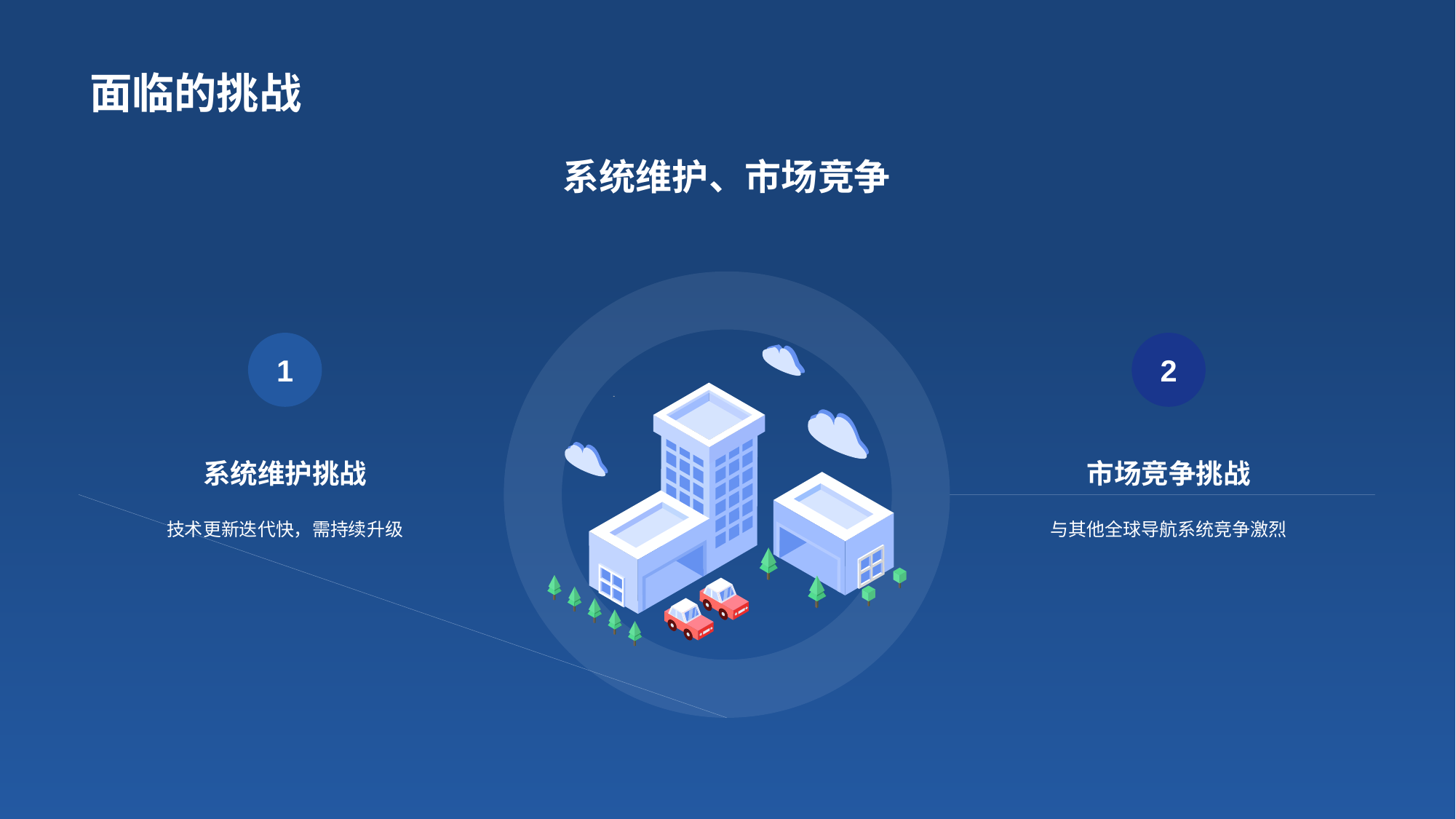

# 面临的挑战
系统维护、市场竞争

1
系统维护挑战
技术更新迭代快，需持续升级
2
市场竞争挑战
与其他全球导航系统竞争激烈